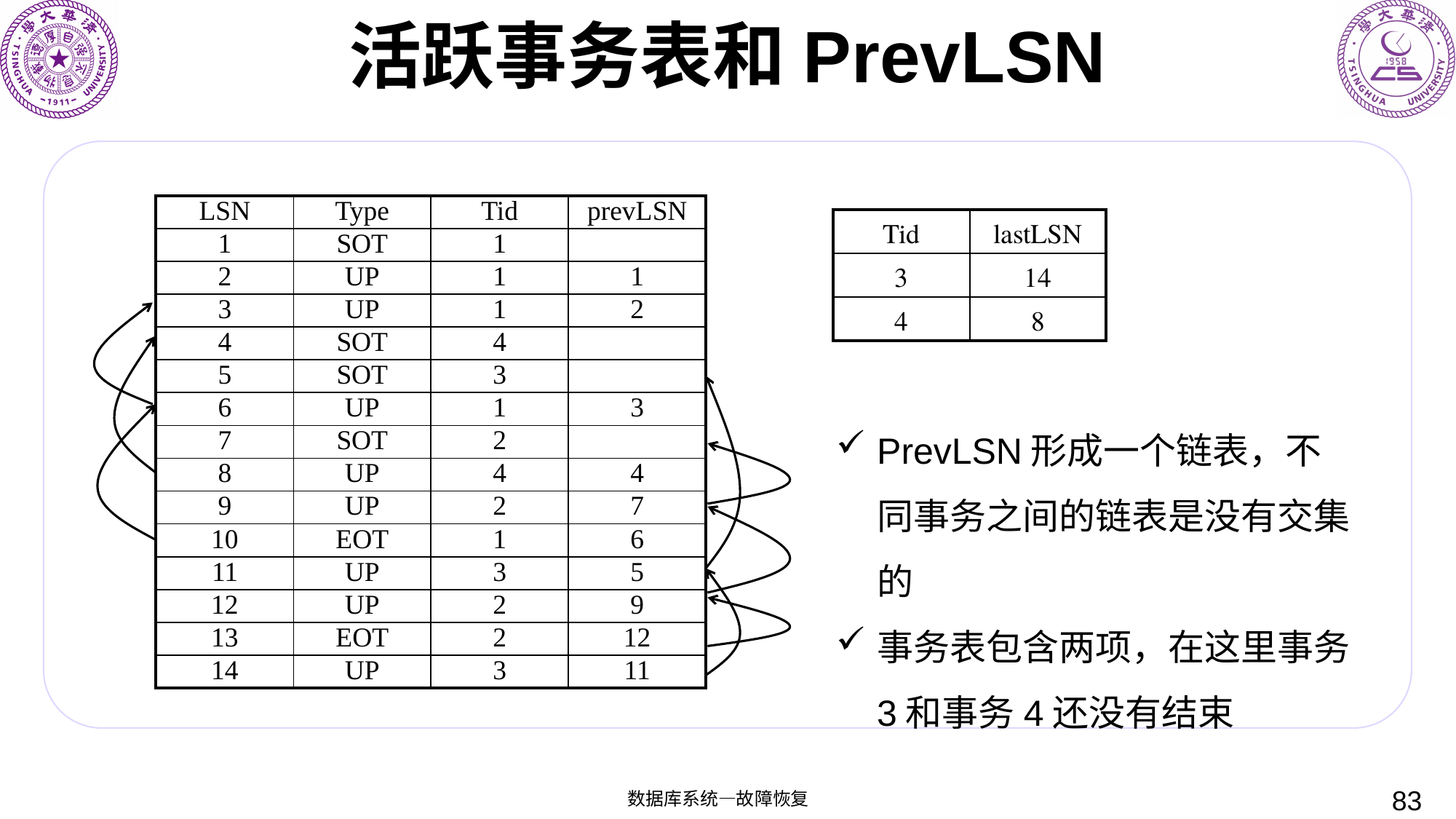

# 活跃事务表和PrevLSN

| LSN | Type | Tid | prevLSN |
| --- | --- | --- | --- |
| 1 | SOT | 1 |  |
| 2 | UP | 1 | 1 |
| 3 | UP | 1 | 2 |
| 4 | SOT | 4 |  |
| 5 | SOT | 3 |  |
| 6 | UP | 1 | 3 |
| 7 | SOT | 2 |  |
| 8 | UP | 4 | 4 |
| 9 | UP | 2 | 7 |
| 10 | EOT | 1 | 6 |
| 11 | UP | 3 | 5 |
| 12 | UP | 2 | 9 |
| 13 | EOT | 2 | 12 |
| 14 | UP | 3 | 11 |
| Tid | lastLSN |
| --- | --- |
| 3 | 14 |
| 4 | 8 |

PrevLSN形成一个链表，不同事务之间的链表是没有交集的
事务表包含两项，在这里事务3和事务4还没有结束

83
数据库系统—故障恢复